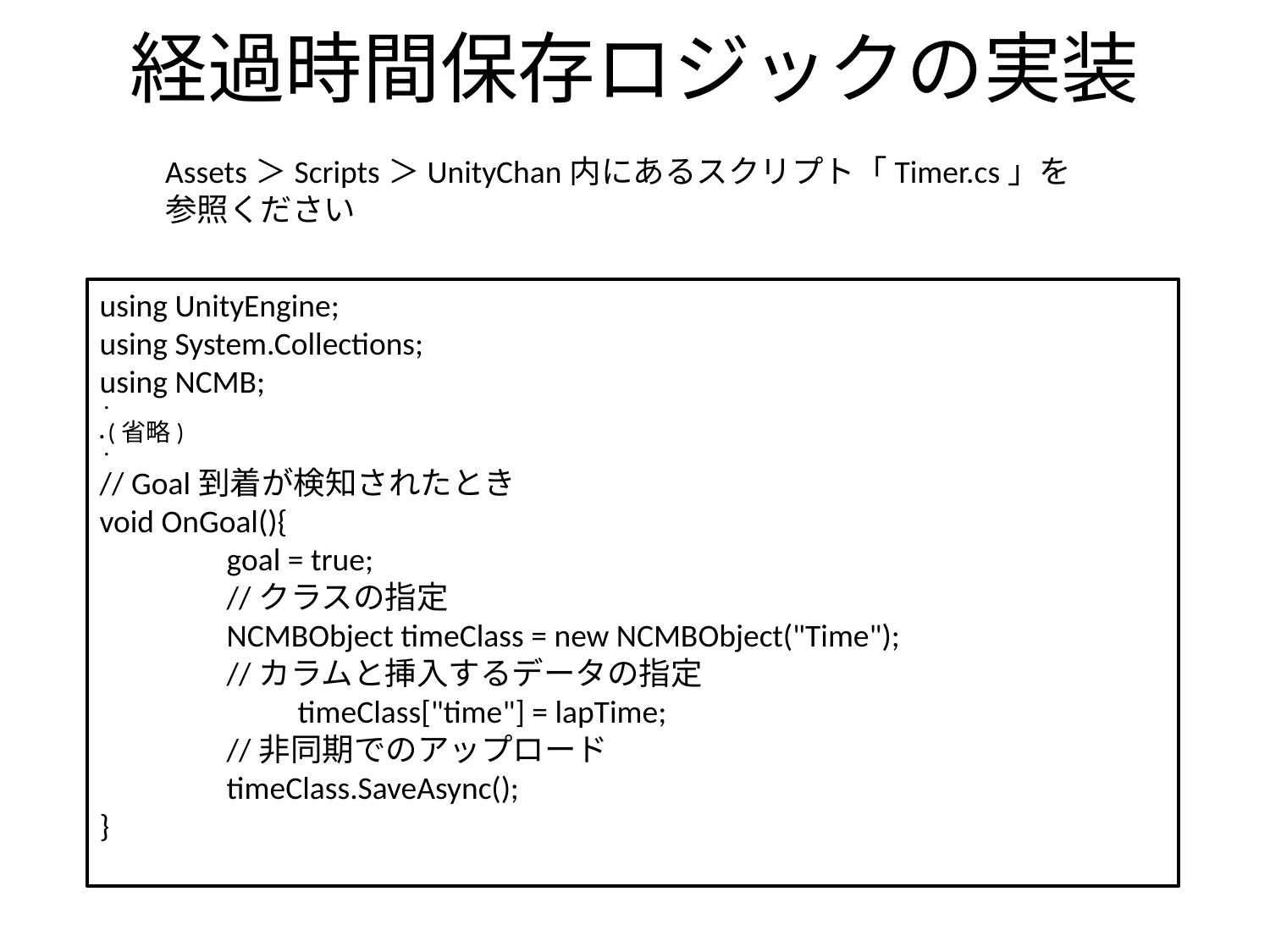

# 経過時間保存ロジックの実装

Assets＞Scripts＞UnityChan内にあるスクリプト「Timer.cs」を
参照ください
using UnityEngine;
using System.Collections;
using NCMB;
・
・(省略)
・
// Goal到着が検知されたとき
void OnGoal(){
	goal = true;
	//クラスの指定
	NCMBObject timeClass = new NCMBObject("Time");
	//カラムと挿入するデータの指定
　　　　　　timeClass["time"] = lapTime;
	//非同期でのアップロード
	timeClass.SaveAsync();
}